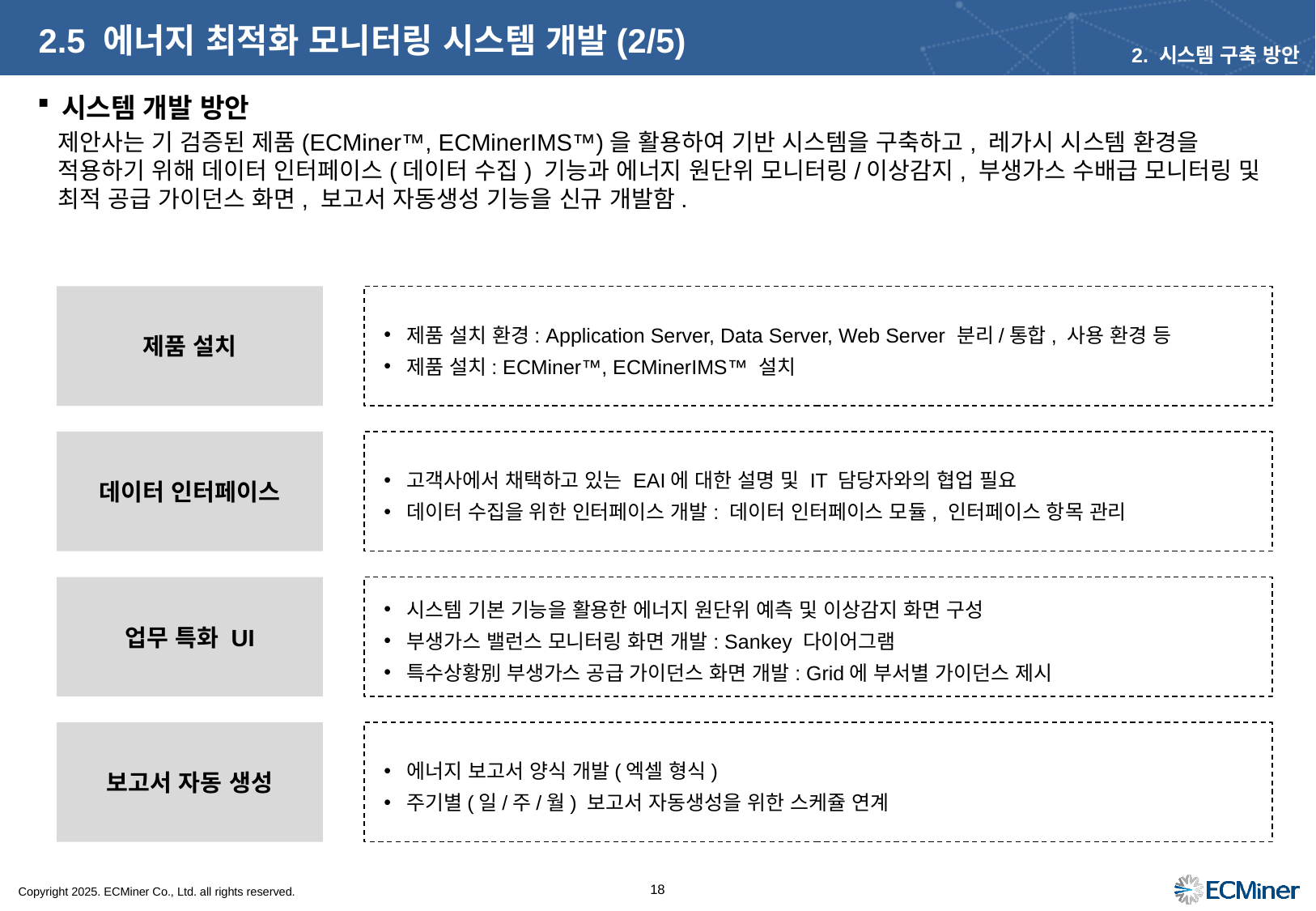

# 2.5 에너지 최적화 모니터링 시스템 개발(2/5)
2. 시스템 구축 방안
시스템 개발 방안
제안사는 기 검증된 제품(ECMiner™, ECMinerIMS™)을 활용하여 기반 시스템을 구축하고, 레가시 시스템 환경을 적용하기 위해 데이터 인터페이스(데이터 수집) 기능과 에너지 원단위 모니터링/이상감지, 부생가스 수배급 모니터링 및 최적 공급 가이던스 화면, 보고서 자동생성 기능을 신규 개발함.
제품 설치

제품 설치 환경: Application Server, Data Server, Web Server 분리/통합, 사용 환경 등
제품 설치: ECMiner™, ECMinerIMS™ 설치
데이터 인터페이스

고객사에서 채택하고 있는 EAI에 대한 설명 및 IT 담당자와의 협업 필요
데이터 수집을 위한 인터페이스 개발: 데이터 인터페이스 모듈, 인터페이스 항목 관리
업무 특화 UI

시스템 기본 기능을 활용한 에너지 원단위 예측 및 이상감지 화면 구성
부생가스 밸런스 모니터링 화면 개발: Sankey 다이어그램
특수상황別 부생가스 공급 가이던스 화면 개발: Grid에 부서별 가이던스 제시
보고서 자동 생성

에너지 보고서 양식 개발(엑셀 형식)
주기별(일/주/월) 보고서 자동생성을 위한 스케쥴 연계